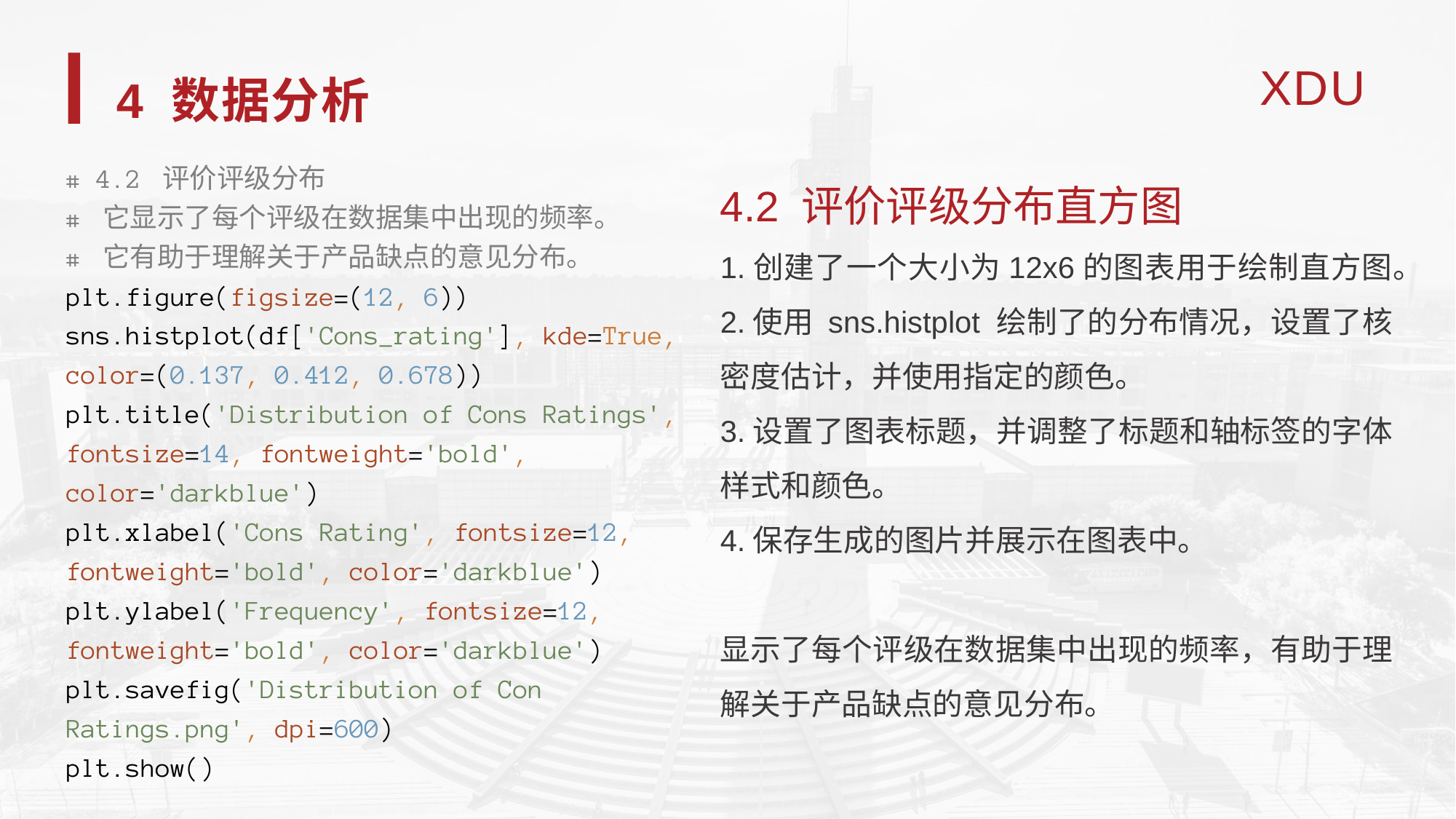

4 数据分析
# 4.2 评价评级分布 # 它显示了每个评级在数据集中出现的频率。 # 它有助于理解关于产品缺点的意见分布。 plt.figure(figsize=(12, 6)) sns.histplot(df['Cons_rating'], kde=True, color=(0.137, 0.412, 0.678)) plt.title('Distribution of Cons Ratings', fontsize=14, fontweight='bold', color='darkblue') plt.xlabel('Cons Rating', fontsize=12, fontweight='bold', color='darkblue') plt.ylabel('Frequency', fontsize=12, fontweight='bold', color='darkblue') plt.savefig('Distribution of Con Ratings.png', dpi=600) plt.show()
4.2 评价评级分布直方图
1.创建了一个大小为12x6的图表用于绘制直方图。
2.使用 sns.histplot 绘制了的分布情况，设置了核密度估计，并使用指定的颜色。
3.设置了图表标题，并调整了标题和轴标签的字体样式和颜色。
4.保存生成的图片并展示在图表中。

显示了每个评级在数据集中出现的频率，有助于理解关于产品缺点的意见分布。